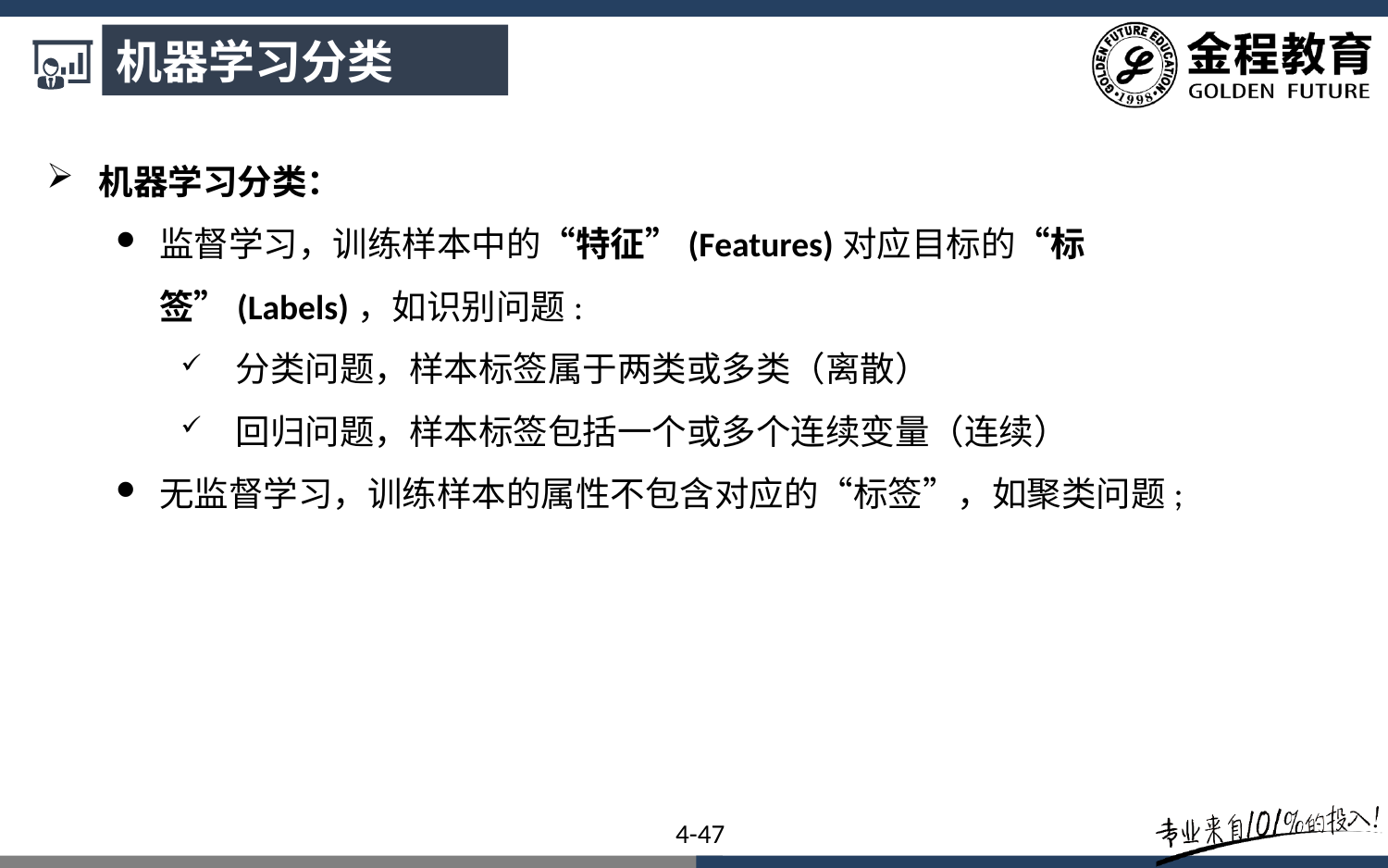

机器学习分类
机器学习分类：
监督学习，训练样本中的“特征”(Features)对应目标的“标签”(Labels)，如识别问题:
分类问题，样本标签属于两类或多类（离散）
回归问题，样本标签包括一个或多个连续变量（连续）
无监督学习，训练样本的属性不包含对应的“标签”，如聚类问题;